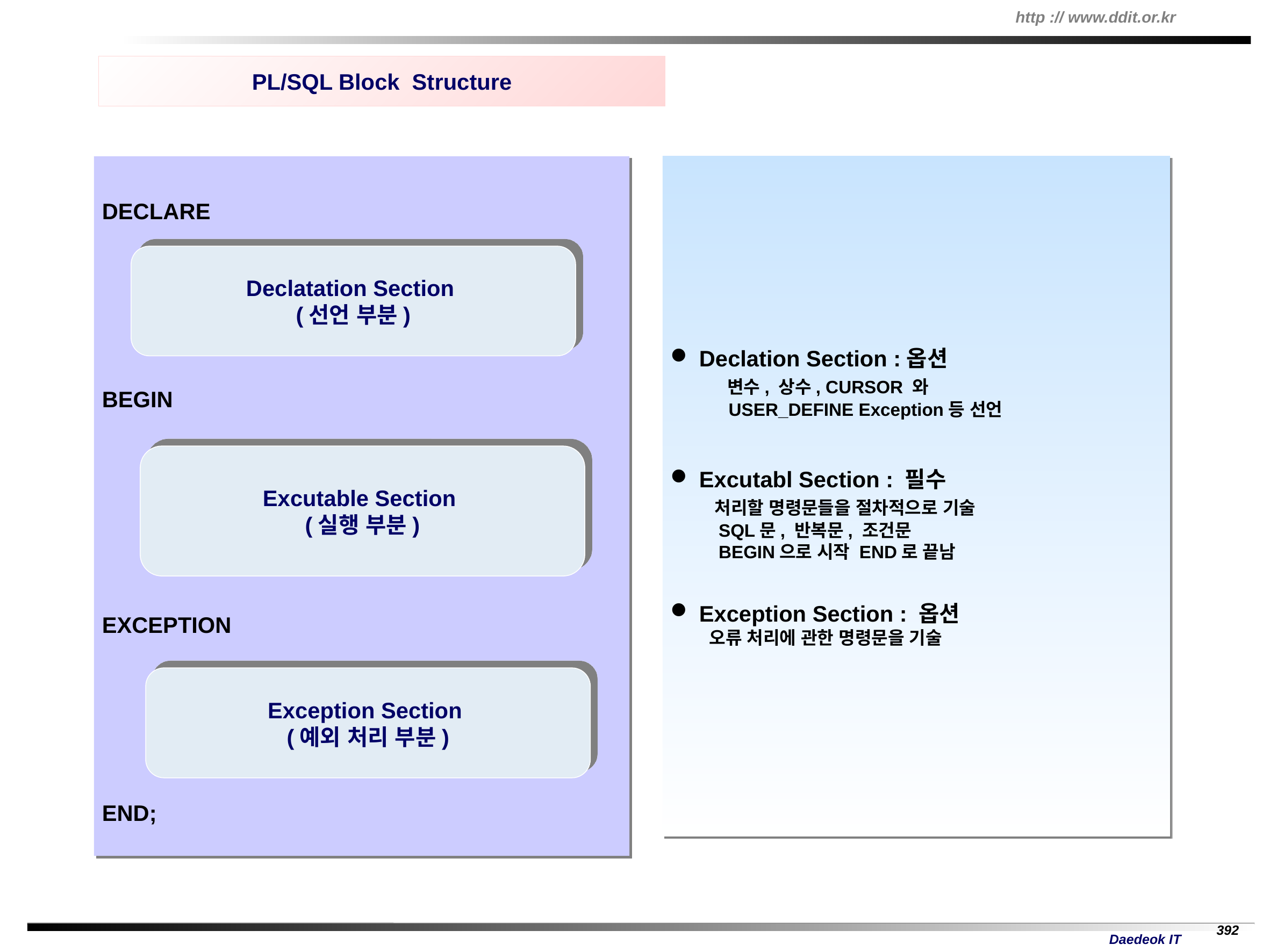

PL/SQL Block  Structure
DECLARE

BEGIN

EXCEPTION

END;
Declatation Section
(선언 부분)
Excutable Section
(실행 부분)
Exception Section
(예외 처리 부분)
 Declation Section :옵션
      변수, 상수, CURSOR 와
       USER_DEFINE Exception등 선언
 Excutabl Section : 필수
    처리할 명령문들을 절차적으로 기술
     SQL문, 반복문, 조건문
     BEGIN으로 시작 END로 끝남
 Exception Section : 옵션
    오류 처리에 관한 명령문을 기술